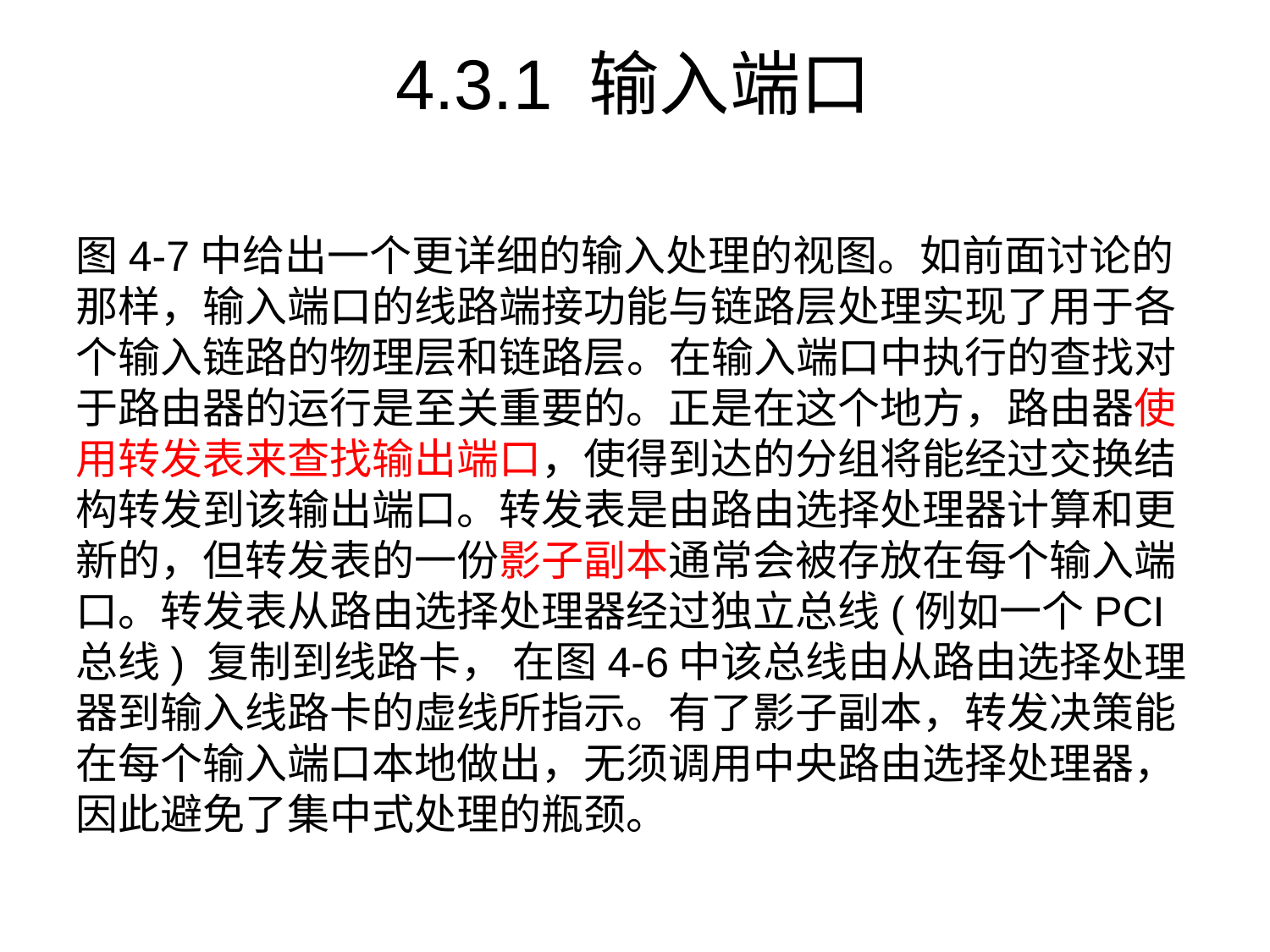

# 4.3.1 输入端口
图4-7中给出一个更详细的输入处理的视图。如前面讨论的那样，输入端口的线路端接功能与链路层处理实现了用于各个输入链路的物理层和链路层。在输入端口中执行的查找对于路由器的运行是至关重要的。正是在这个地方，路由器使用转发表来查找输出端口，使得到达的分组将能经过交换结构转发到该输出端口。转发表是由路由选择处理器计算和更新的，但转发表的一份影子副本通常会被存放在每个输入端口。转发表从路由选择处理器经过独立总线(例如一个PCI总线) 复制到线路卡， 在图4-6中该总线由从路由选择处理器到输入线路卡的虚线所指示。有了影子副本，转发决策能在每个输入端口本地做出，无须调用中央路由选择处理器，因此避免了集中式处理的瓶颈。